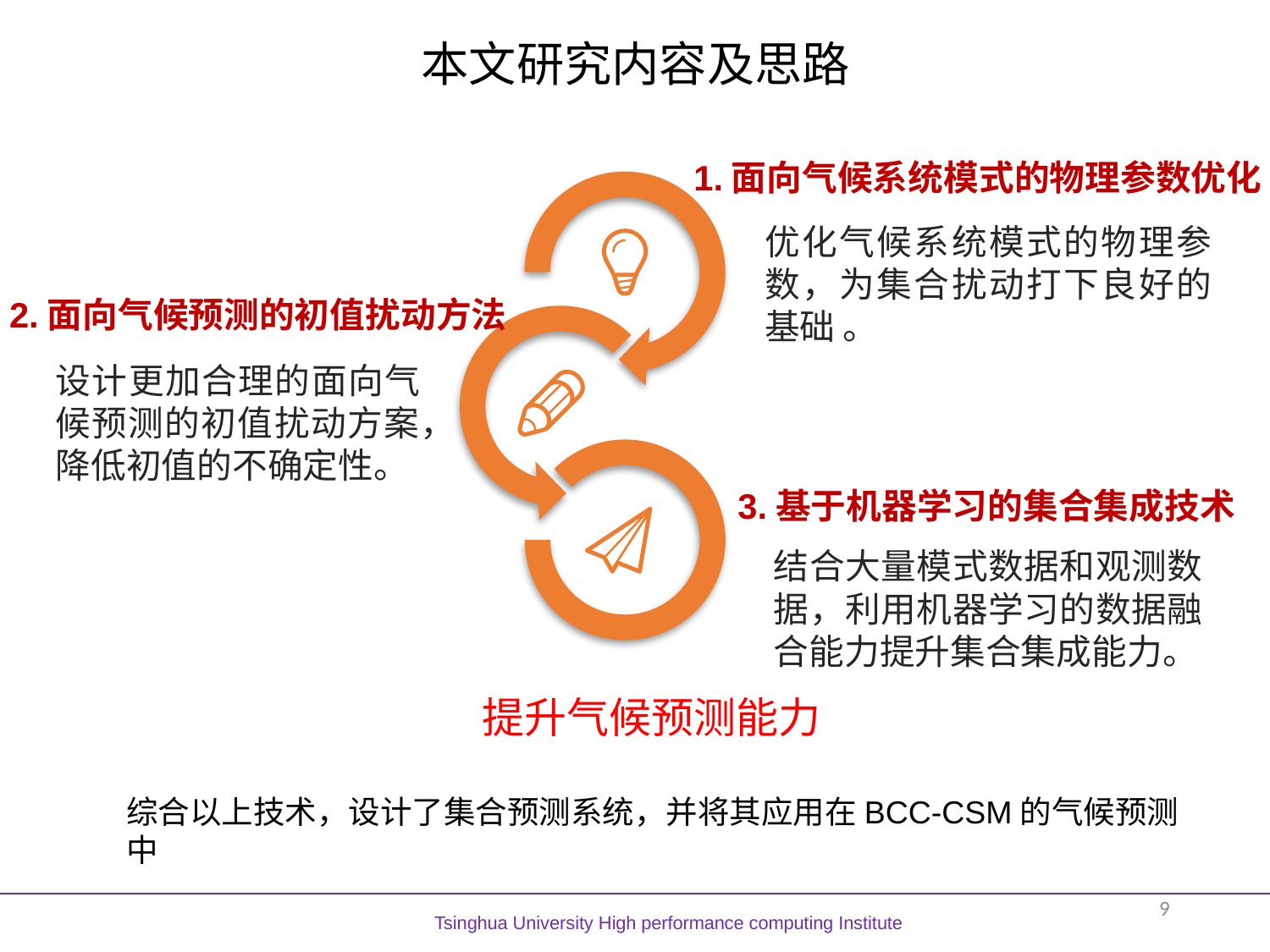

本文研究内容及思路
1.面向气候系统模式的物理参数优化

优化气候系统模式的物理参数，为集合扰动打下良好的基础 。

2.面向气候预测的初值扰动方法

设计更加合理的面向气候预测的初值扰动方案，降低初值的不确定性。

3.基于机器学习的集合集成技术

结合大量模式数据和观测数据，利用机器学习的数据融合能力提升集合集成能力。
提升气候预测能力
综合以上技术，设计了集合预测系统，并将其应用在BCC-CSM的气候预测中
9
Tsinghua University High performance computing Institute